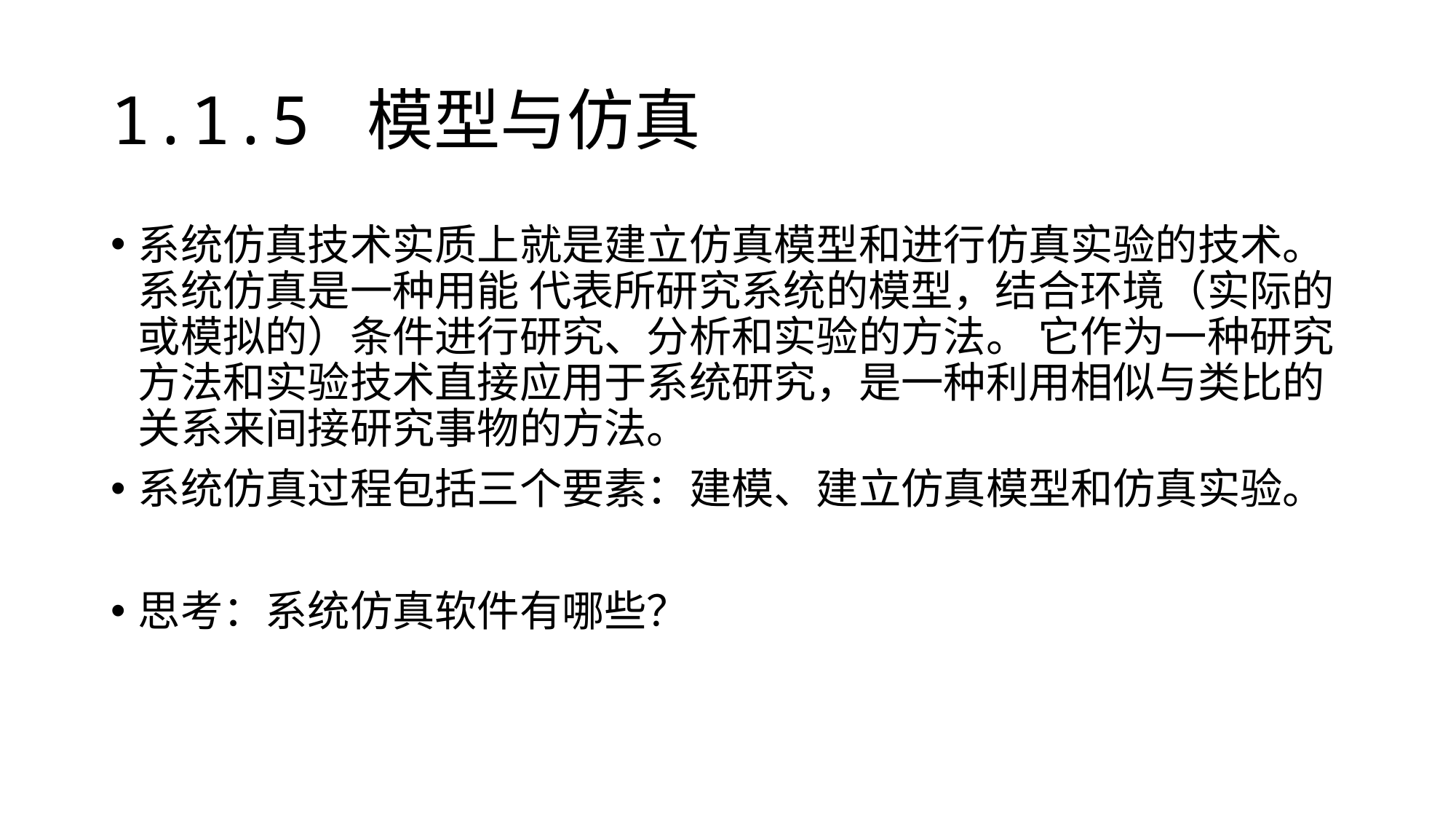

# 1.1.5 模型与仿真
系统仿真技术实质上就是建立仿真模型和进行仿真实验的技术。系统仿真是一种用能 代表所研究系统的模型，结合环境（实际的或模拟的）条件进行研究、分析和实验的方法。 它作为一种研究方法和实验技术直接应用于系统研究，是一种利用相似与类比的关系来间接研究事物的方法。
系统仿真过程包括三个要素：建模、建立仿真模型和仿真实验。

思考：系统仿真软件有哪些？